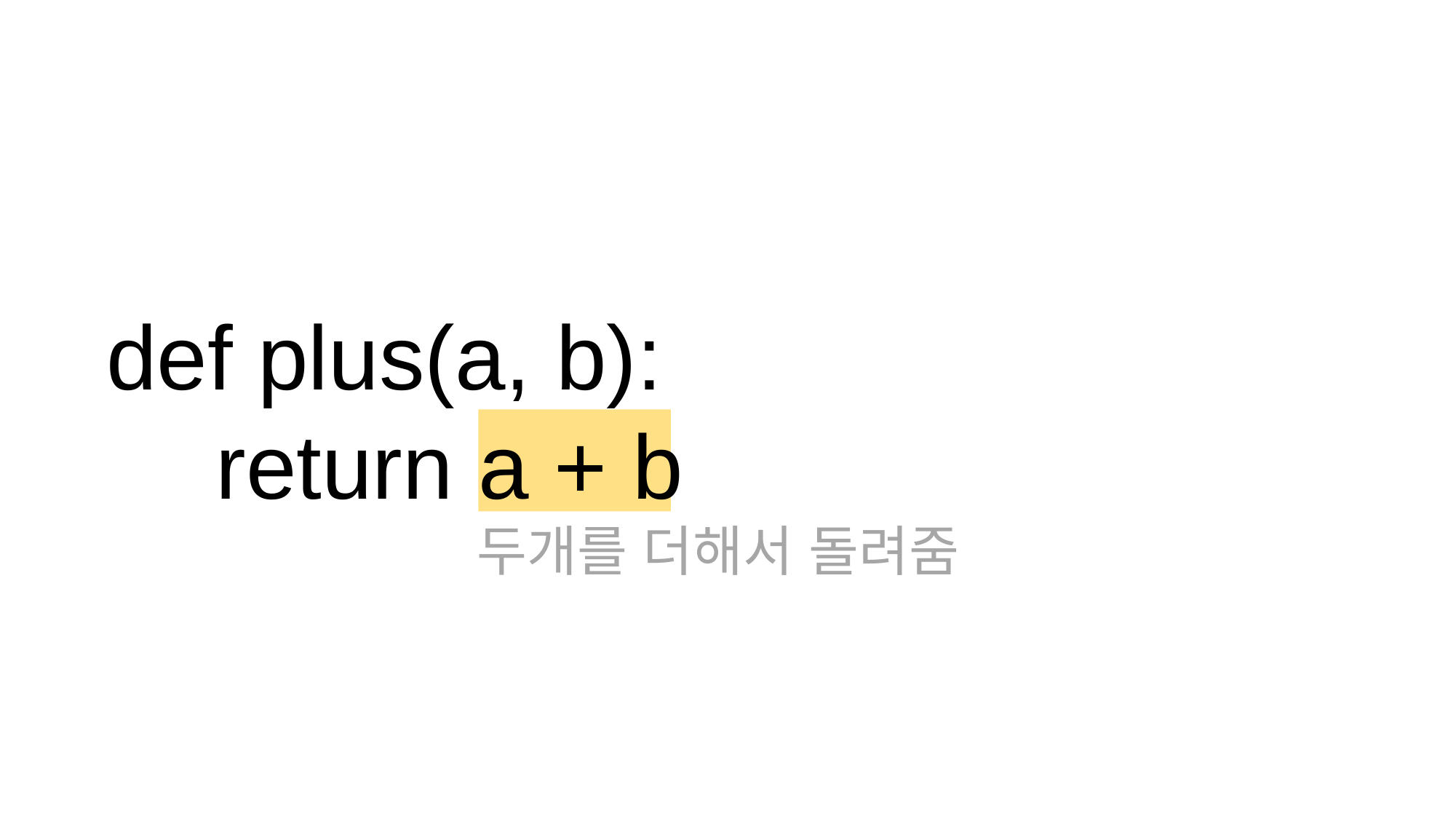

def plus(a, b):
	return a + b

두개를 더해서 돌려줌